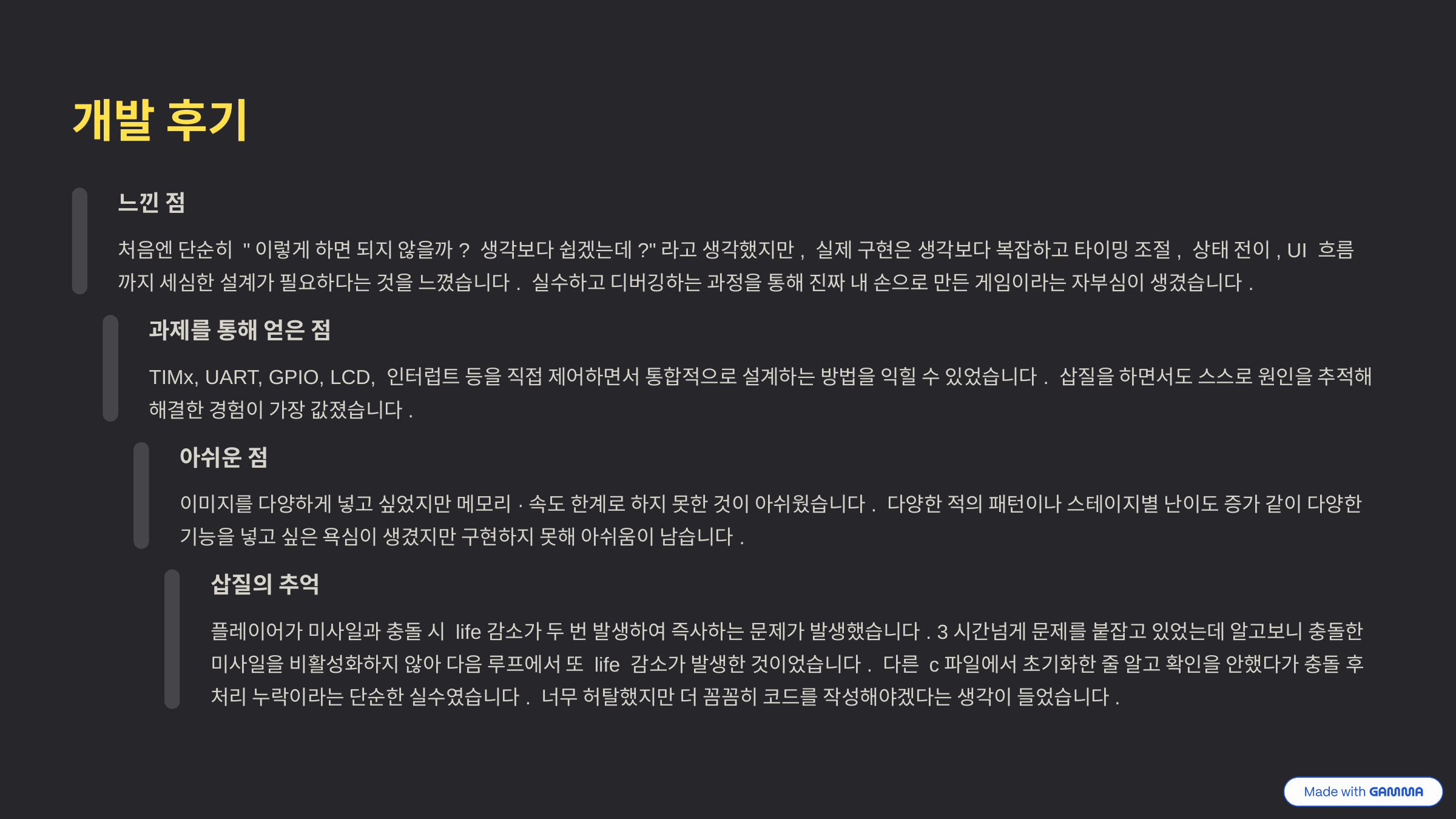

개발 후기

느낀 점
처음엔 단순히 "이렇게 하면 되지 않을까? 생각보다 쉽겠는데?"라고 생각했지만, 실제 구현은 생각보다 복잡하고 타이밍 조절, 상태 전이, UI 흐름 까지 세심한 설계가 필요하다는 것을 느꼈습니다. 실수하고 디버깅하는 과정을 통해 진짜 내 손으로 만든 게임이라는 자부심이 생겼습니다.

과제를 통해 얻은 점
TIMx, UART, GPIO, LCD, 인터럽트 등을 직접 제어하면서 통합적으로 설계하는 방법을 익힐 수 있었습니다. 삽질을 하면서도 스스로 원인을 추적해 해결한 경험이 가장 값졌습니다.

아쉬운 점
이미지를 다양하게 넣고 싶었지만 메모리·속도 한계로 하지 못한 것이 아쉬웠습니다. 다양한 적의 패턴이나 스테이지별 난이도 증가 같이 다양한 기능을 넣고 싶은 욕심이 생겼지만 구현하지 못해 아쉬움이 남습니다.

삽질의 추억
플레이어가 미사일과 충돌 시 life감소가 두 번 발생하여 즉사하는 문제가 발생했습니다. 3시간넘게 문제를 붙잡고 있었는데 알고보니 충돌한 미사일을 비활성화하지 않아 다음 루프에서 또 life 감소가 발생한 것이었습니다. 다른 c파일에서 초기화한 줄 알고 확인을 안했다가 충돌 후 처리 누락이라는 단순한 실수였습니다. 너무 허탈했지만 더 꼼꼼히 코드를 작성해야겠다는 생각이 들었습니다.